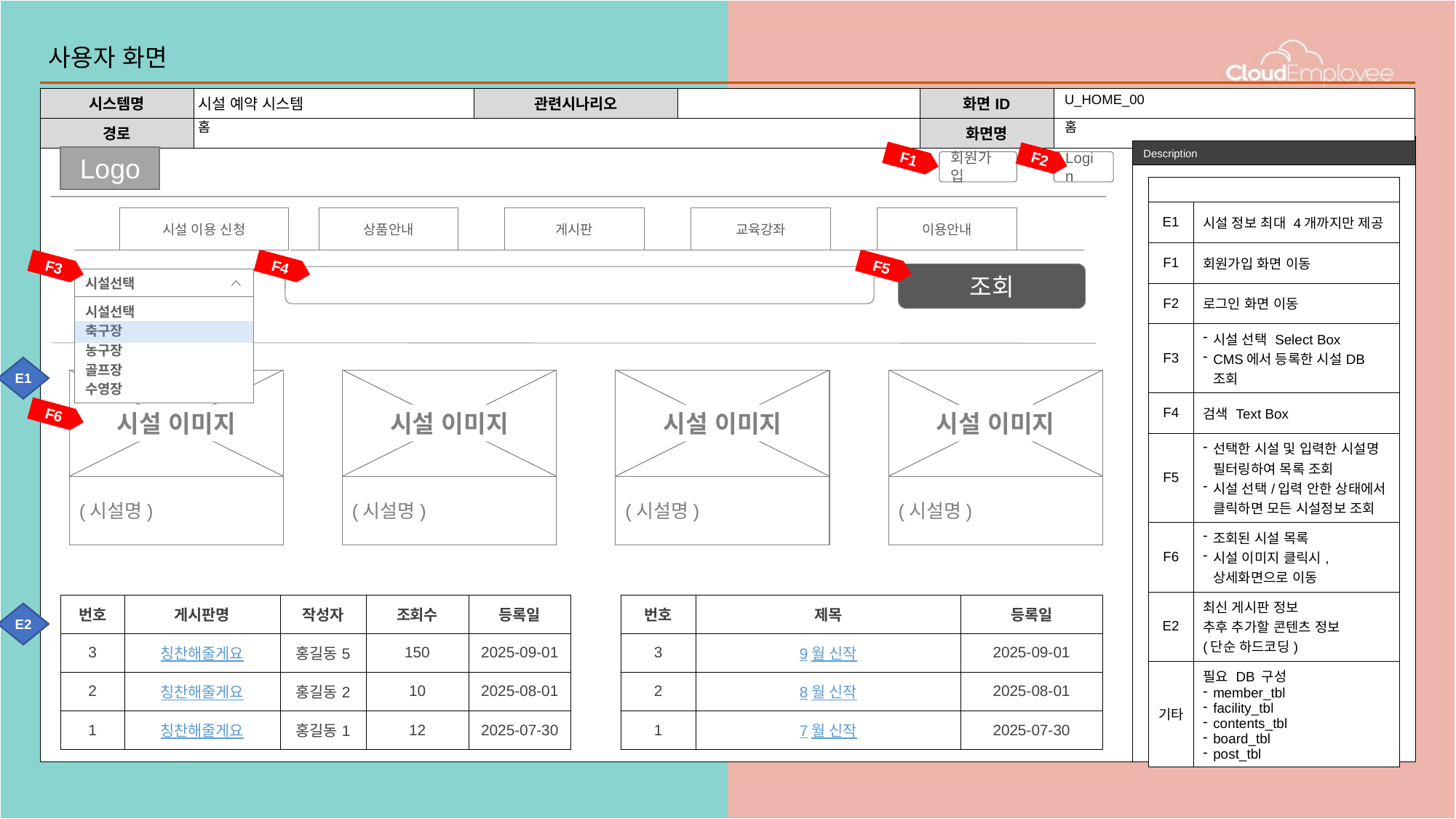

# 사용자 화면

U_HOME_00
홈
홈

Logo
F2
F1
회원가입
Login
|  |  |
| --- | --- |
| E1 | 시설 정보 최대 4개까지만 제공 |
| F1 | 회원가입 화면 이동 |
| F2 | 로그인 화면 이동 |
| F3 | 시설 선택 Select Box CMS에서 등록한 시설DB 조회 |
| F4 | 검색 Text Box |
| F5 | 선택한 시설 및 입력한 시설명 필터링하여 목록 조회 시설 선택/입력 안한 상태에서 클릭하면 모든 시설정보 조회 |
| F6 | 조회된 시설 목록 시설 이미지 클릭시, 상세화면으로 이동 |
| E2 | 최신 게시판 정보 추후 추가할 콘텐츠 정보 (단순 하드코딩) |
| 기타 | 필요 DB 구성 member\_tbl facility\_tbl contents\_tbl board\_tbl post\_tbl |

시설 이용 신청
상품안내
게시판
교육강좌
이용안내
F5
F3
F4

조회
시설선택

시설선택
축구장
농구장
골프장
수영장

E1

시설 이미지
(시설명)

시설 이미지
(시설명)

시설 이미지
(시설명)

시설 이미지
(시설명)
F6
| 번호 | 게시판명 | 작성자 | 조회수 | 등록일 |
| --- | --- | --- | --- | --- |
| 3 | 칭찬해줄게요 | 홍길동5 | 150 | 2025-09-01 |
| 2 | 칭찬해줄게요 | 홍길동2 | 10 | 2025-08-01 |
| 1 | 칭찬해줄게요 | 홍길동1 | 12 | 2025-07-30 |
| 번호 | 제목 | 등록일 |
| --- | --- | --- |
| 3 | 9월 신작 | 2025-09-01 |
| 2 | 8월 신작 | 2025-08-01 |
| 1 | 7월 신작 | 2025-07-30 |
E2